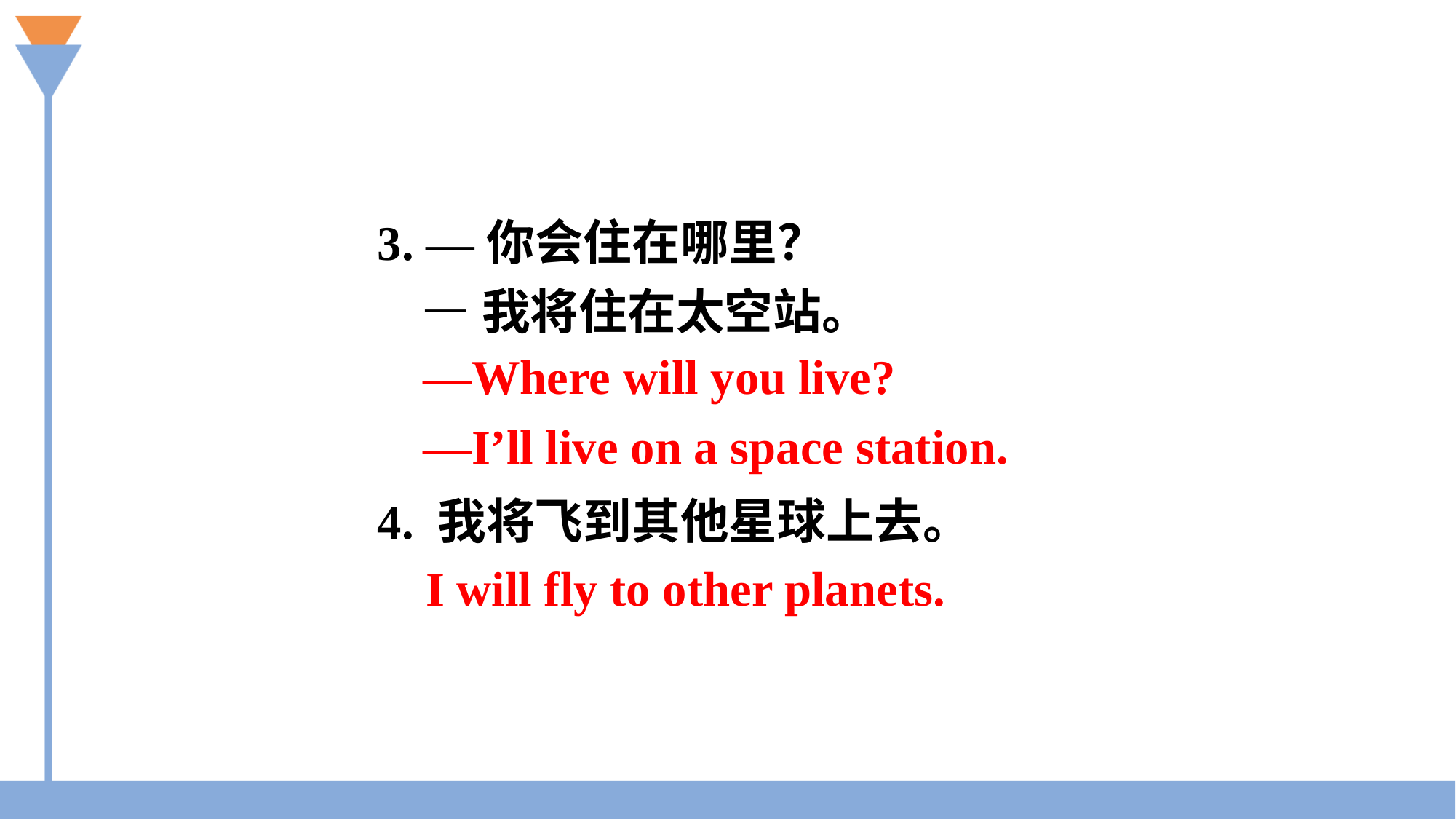

3. —你会住在哪里？
    —我将住在太空站。

4. 我将飞到其他星球上去。
—Where will you live?
—I’ll live on a space station.
I will fly to other planets.